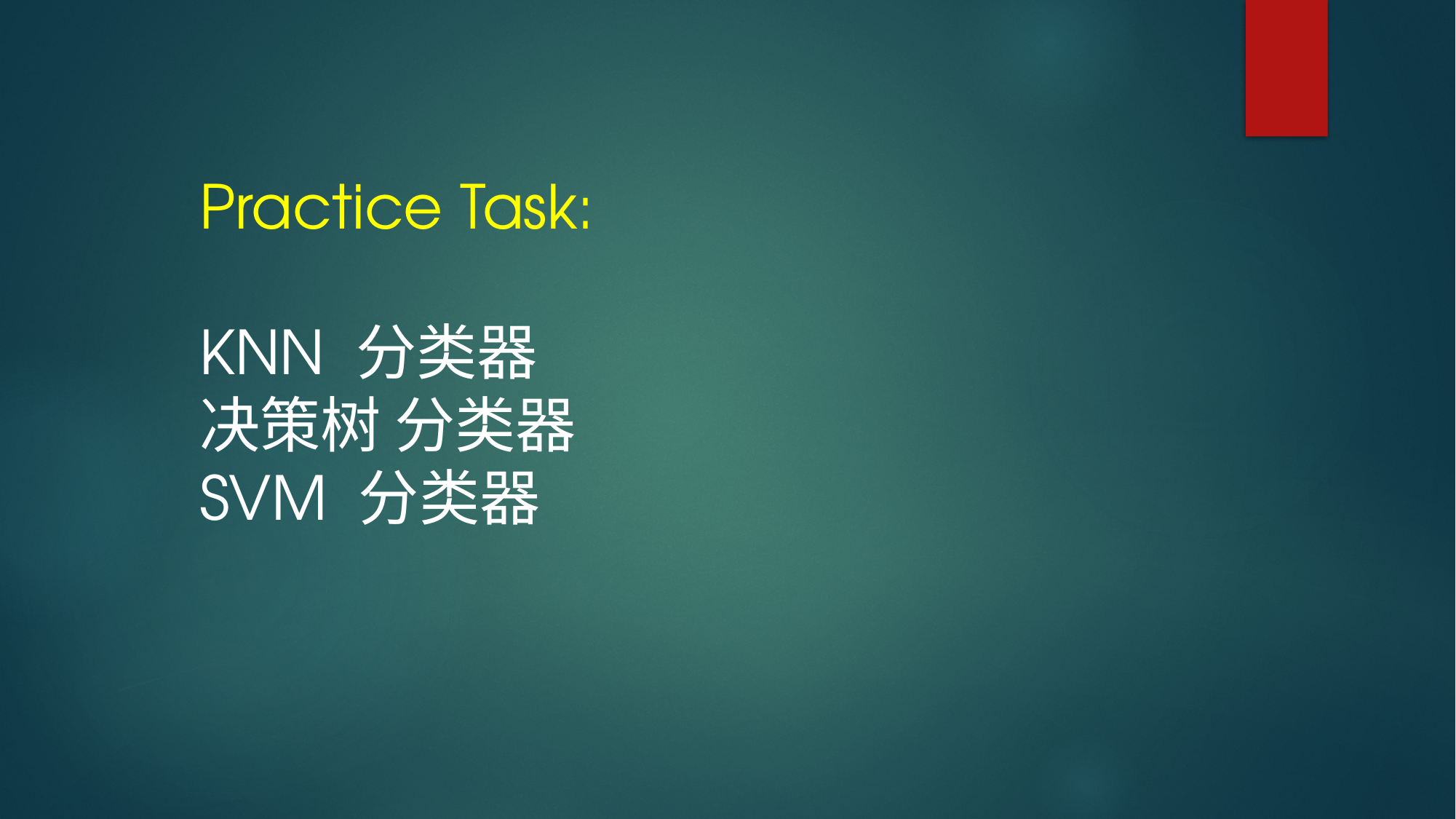

Practice Task:

KNN 分类器
决策树 分类器
SVM 分类器